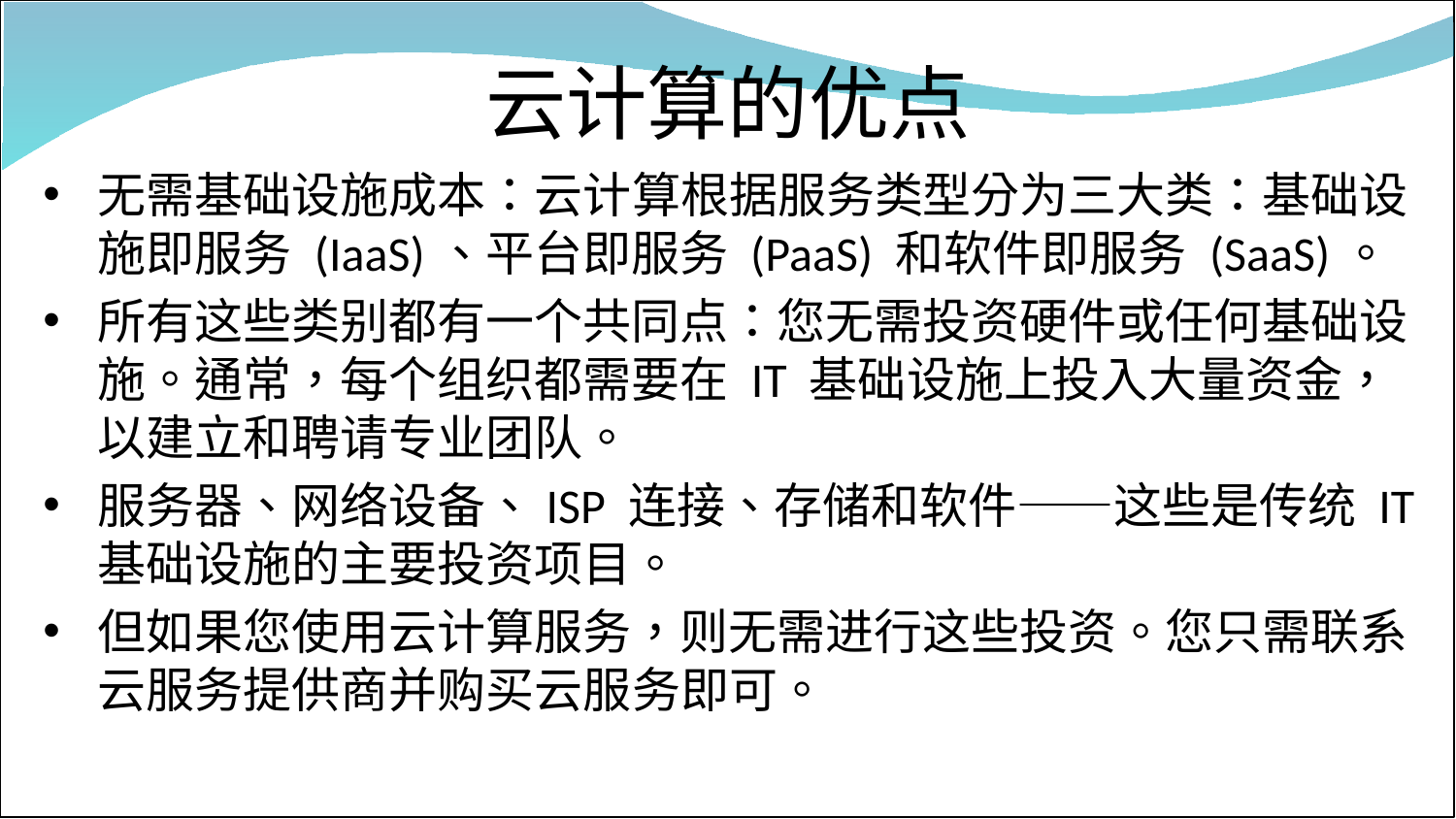

# 云计算的优点
无需基础设施成本：云计算根据服务类型分为三大类：基础设施即服务 (IaaS)、平台即服务 (PaaS) 和软件即服务 (SaaS)。
所有这些类别都有一个共同点：您无需投资硬件或任何基础设施。通常，每个组织都需要在 IT 基础设施上投入大量资金，以建立和聘请专业团队。
服务器、网络设备、ISP 连接、存储和软件——这些是传统 IT 基础设施的主要投资项目。
但如果您使用云计算服务，则无需进行这些投资。您只需联系云服务提供商并购买云服务即可。